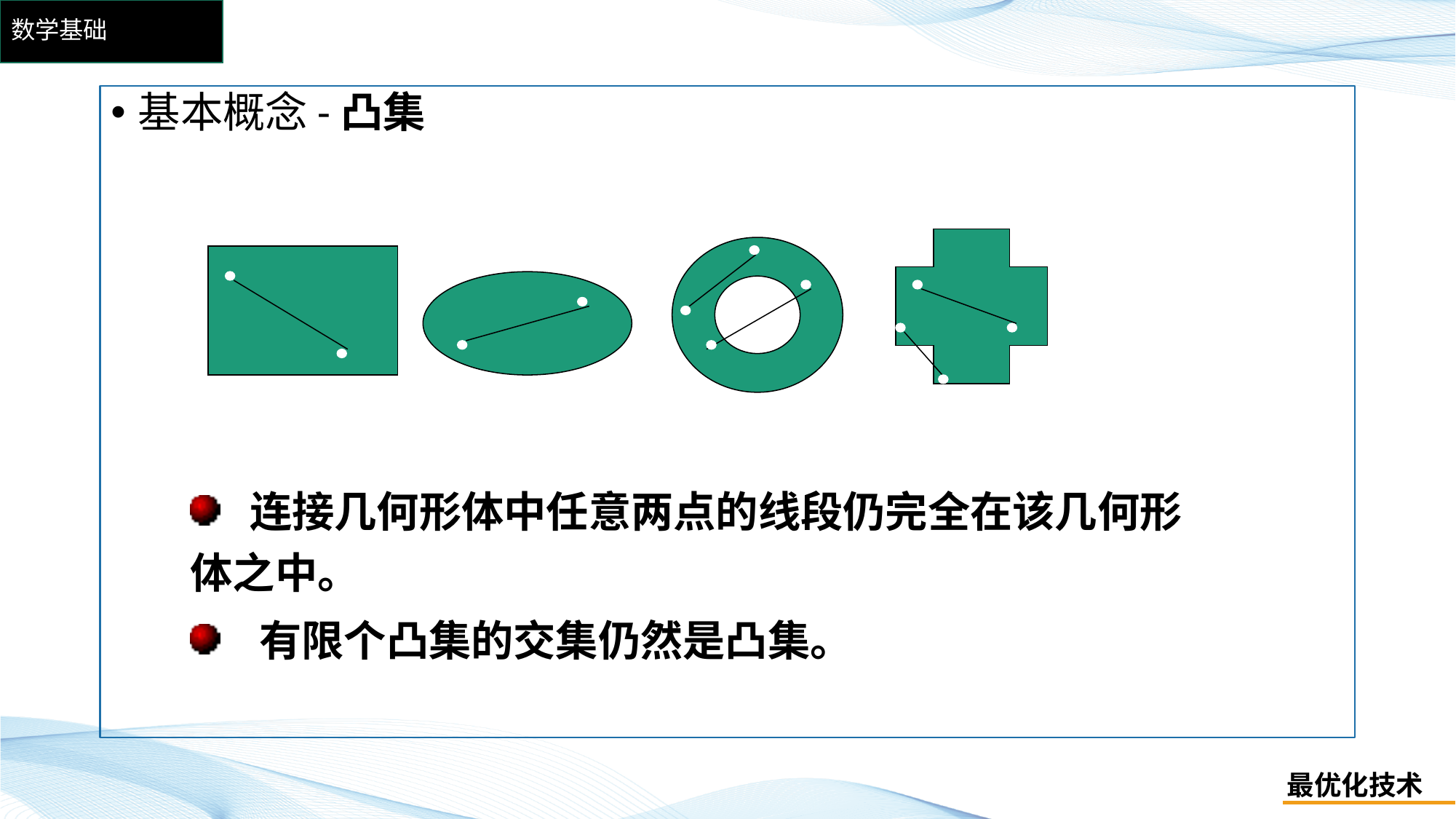

# 数学基础
基本概念-凸集

  连接几何形体中任意两点的线段仍完全在该几何形体之中。
   有限个凸集的交集仍然是凸集。